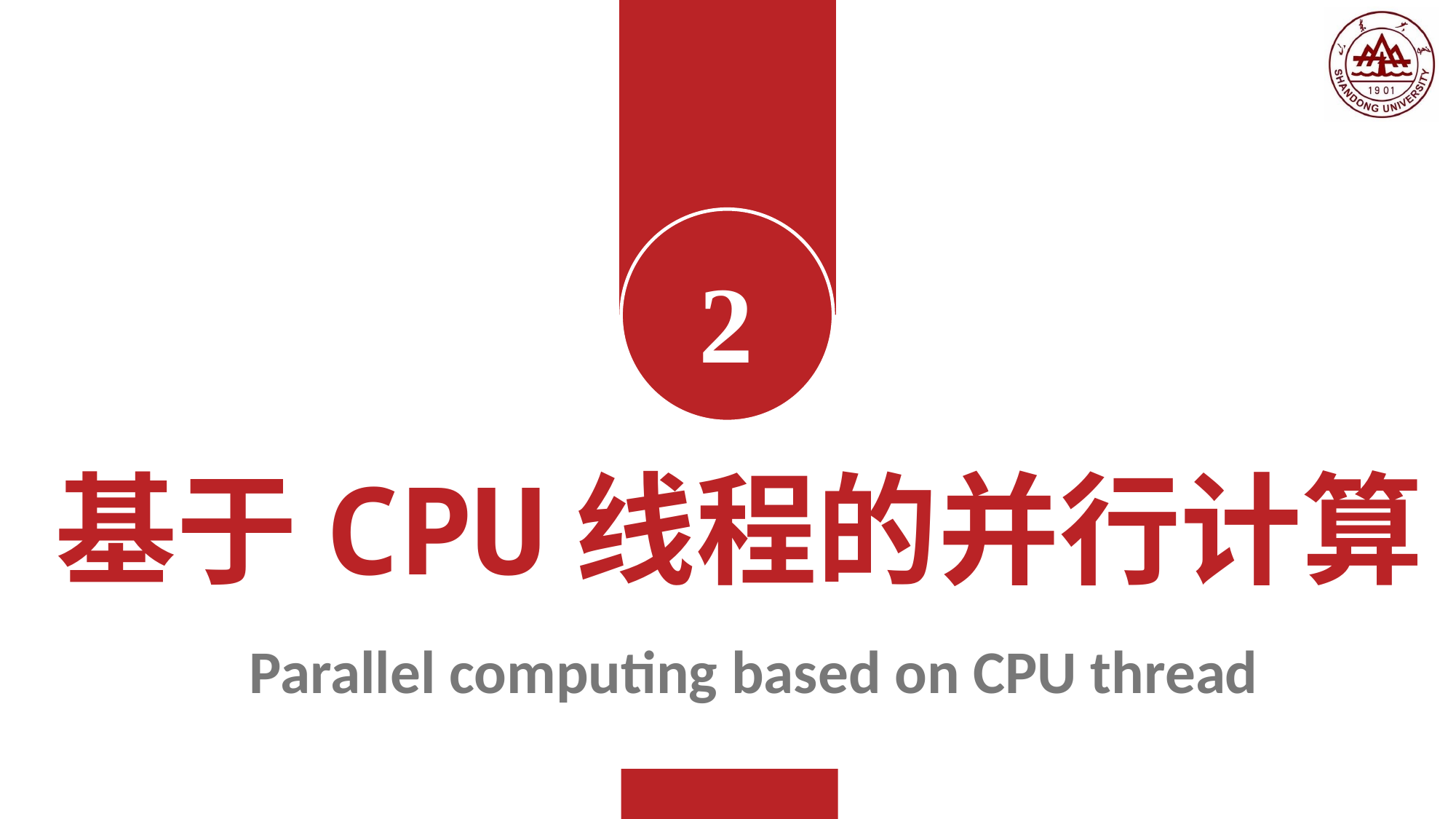

2
基于CPU线程的并行计算Parallel computing based on CPU thread